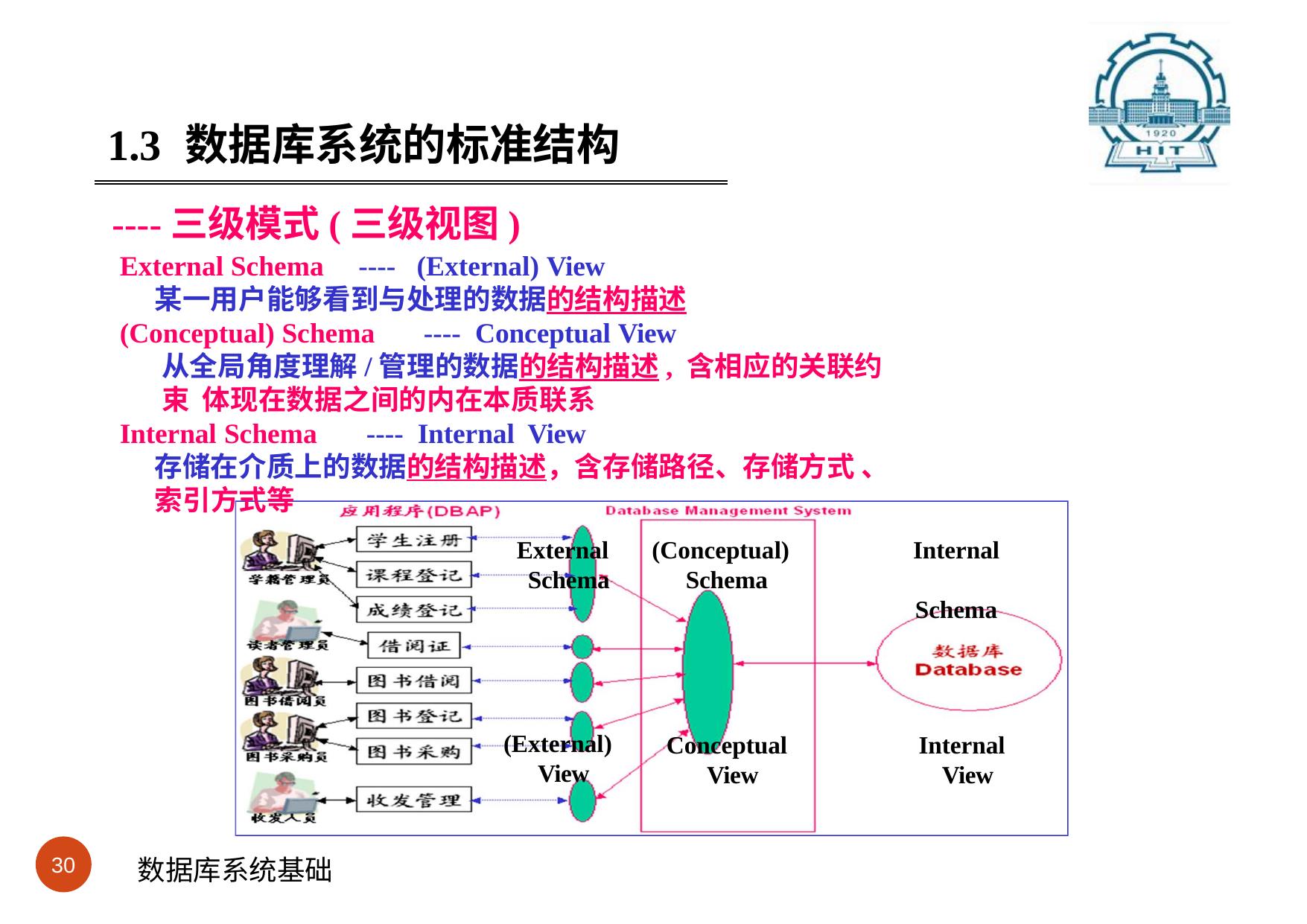

#
1.3	数据库系统的标准结构
----三级模式(三级视图)
External Schema	----	(External) View
某一用户能够看到与处理的数据的结构描述
(Conceptual) Schema	----  Conceptual View
从全局角度理解/管理的数据的结构描述, 含相应的关联约束  体现在数据之间的内在本质联系
Internal Schema	----  Internal View
存储在介质上的数据的结构描述，含存储路径、存储方式 、索引方式等

External  Schema
(Conceptual)  Schema
Internal  Schema
(External)  View
Conceptual  View
Internal  View